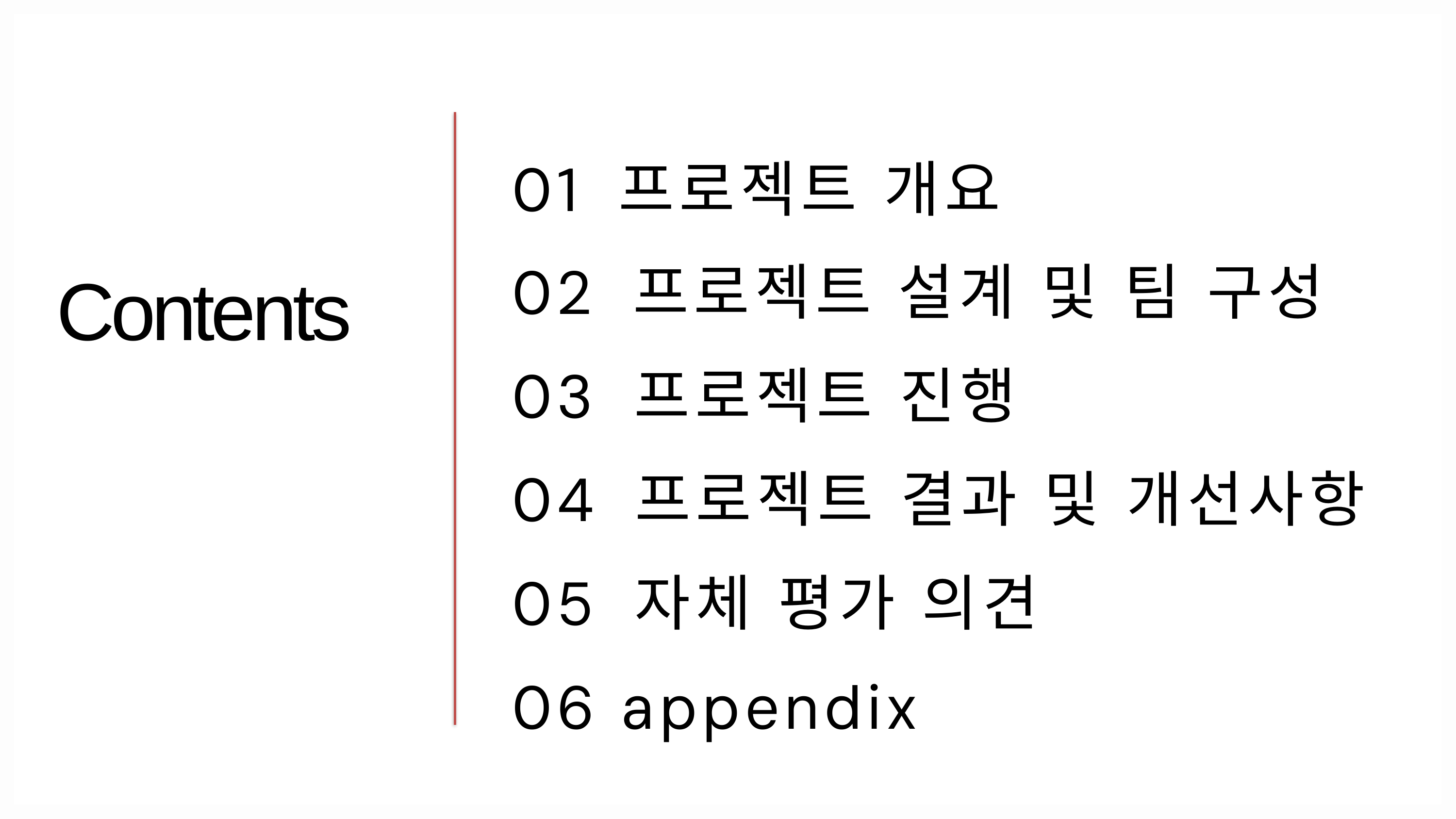

01 프로젝트 개요
02 프로젝트 설계 및 팀 구성
Contents
03 프로젝트 진행
04 프로젝트 결과 및 개선사항
05 자체 평가 의견
06 appendix